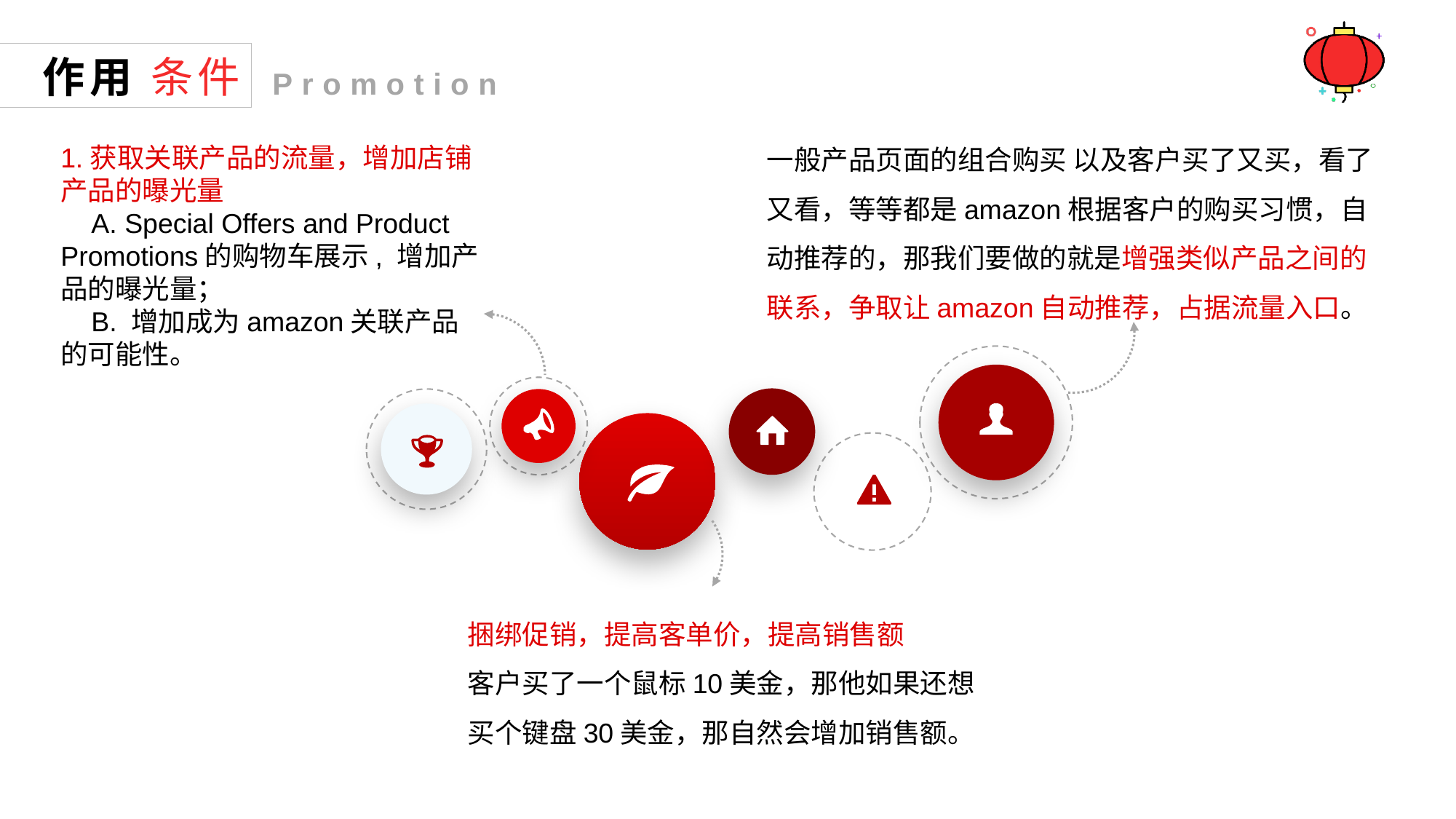

作用 条件
Promotion
一般产品页面的组合购买 以及客户买了又买，看了又看，等等都是amazon根据客户的购买习惯，自动推荐的，那我们要做的就是增强类似产品之间的联系，争取让amazon自动推荐，占据流量入口。
1.获取关联产品的流量，增加店铺产品的曝光量
    A. Special Offers and Product Promotions的购物车展示, 增加产品的曝光量；
    B. 增加成为amazon关联产品的可能性。

捆绑促销，提高客单价，提高销售额
客户买了一个鼠标10美金，那他如果还想买个键盘30美金，那自然会增加销售额。